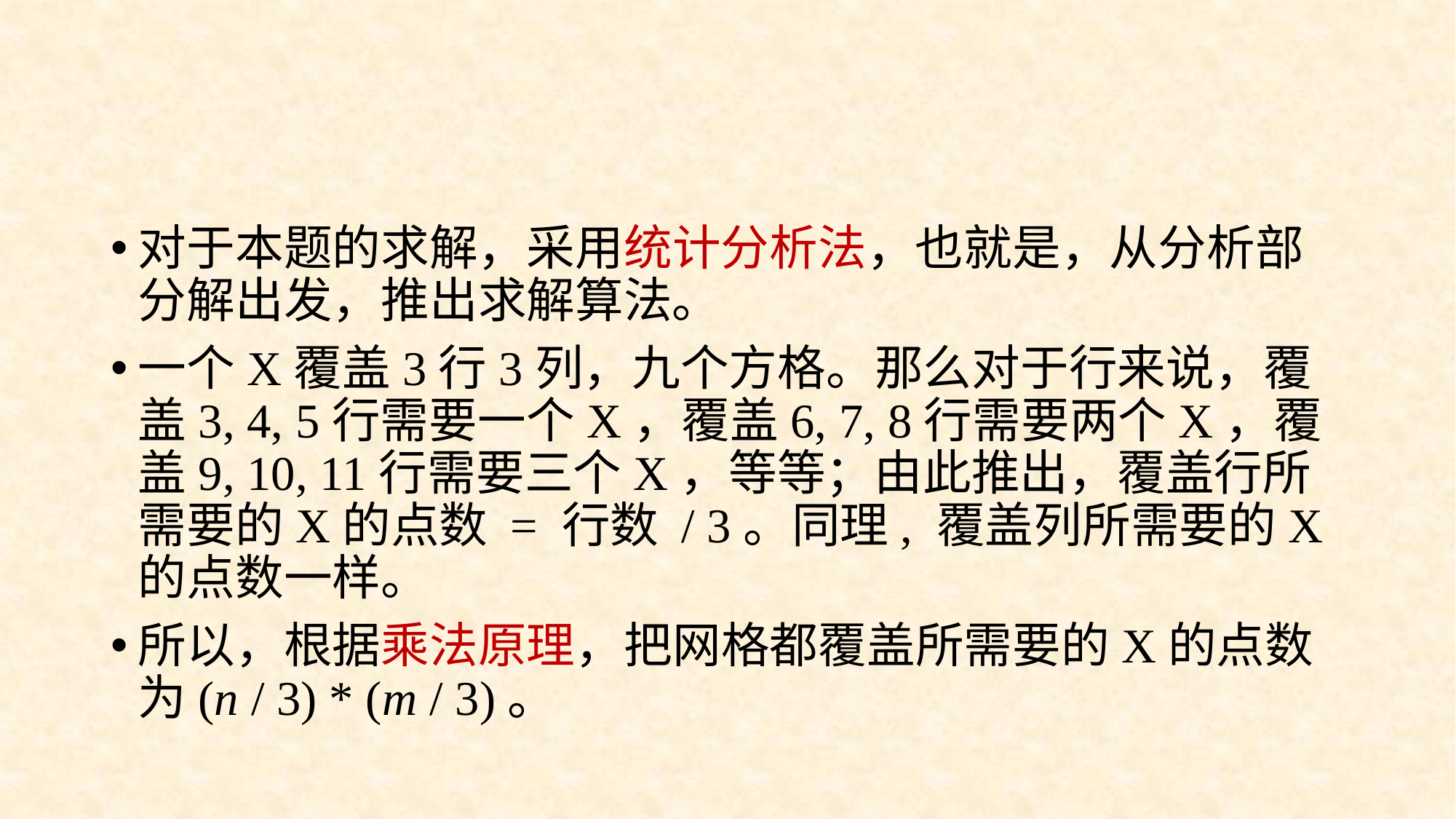

#
对于本题的求解，采用统计分析法，也就是，从分析部分解出发，推出求解算法。
一个X覆盖3行3列，九个方格。那么对于行来说，覆盖3, 4, 5行需要一个X，覆盖6, 7, 8行需要两个X，覆盖9, 10, 11行需要三个X，等等；由此推出，覆盖行所需要的X的点数 = 行数 / 3。同理, 覆盖列所需要的X的点数一样。
所以，根据乘法原理，把网格都覆盖所需要的X的点数为(n / 3) * (m / 3)。